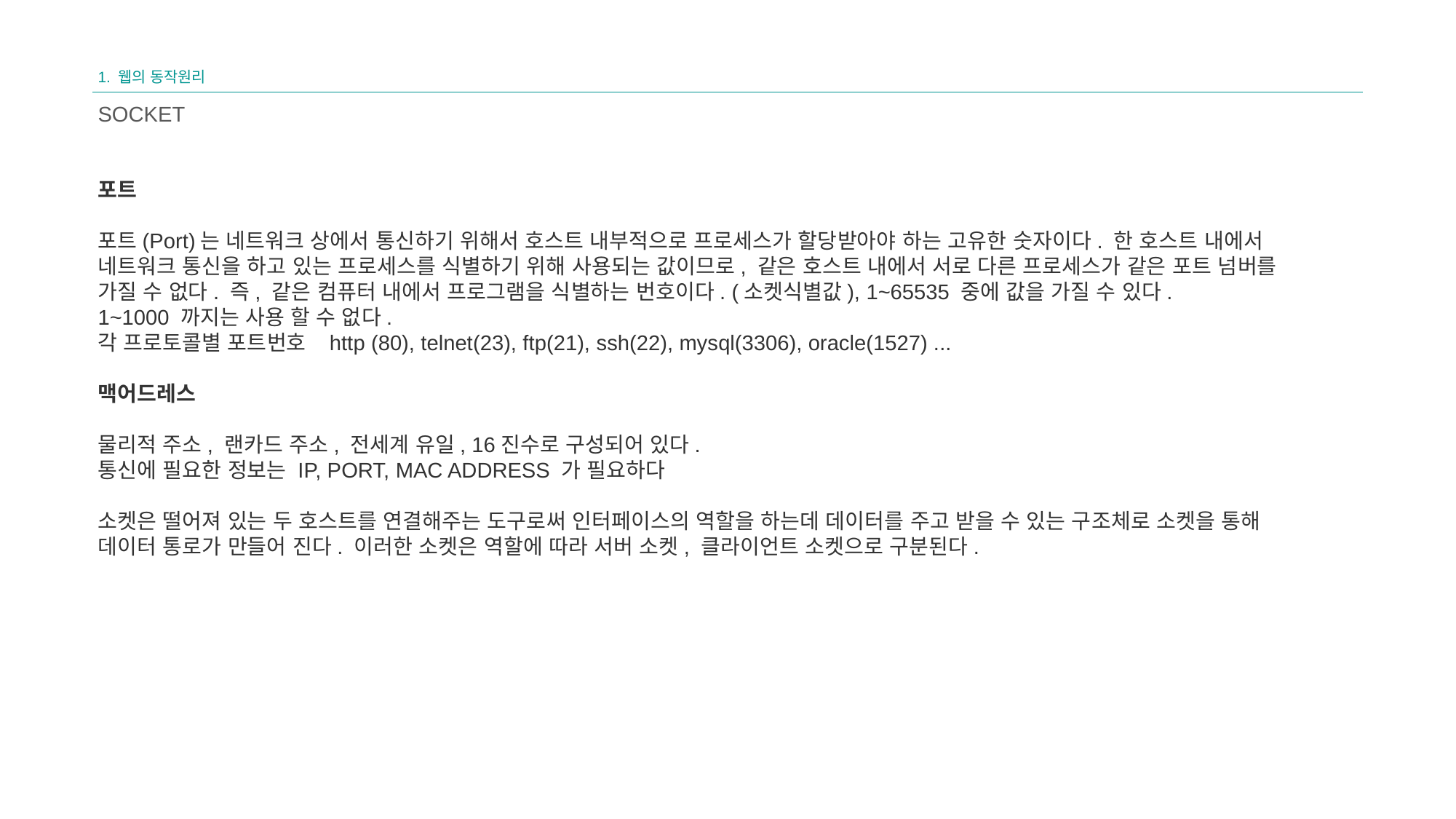

1. 웹의 동작원리
SOCKET
포트

포트(Port)는 네트워크 상에서 통신하기 위해서 호스트 내부적으로 프로세스가 할당받아야 하는 고유한 숫자이다. 한 호스트 내에서 네트워크 통신을 하고 있는 프로세스를 식별하기 위해 사용되는 값이므로, 같은 호스트 내에서 서로 다른 프로세스가 같은 포트 넘버를 가질 수 없다. 즉, 같은 컴퓨터 내에서 프로그램을 식별하는 번호이다. (소켓식별값), 1~65535 중에 값을 가질 수 있다.
1~1000 까지는 사용 할 수 없다.
각 프로토콜별 포트번호   http (80), telnet(23), ftp(21), ssh(22), mysql(3306), oracle(1527) ...
맥어드레스

물리적 주소, 랜카드 주소, 전세계 유일, 16진수로 구성되어 있다.
통신에 필요한 정보는 IP, PORT, MAC ADDRESS 가 필요하다

소켓은 떨어져 있는 두 호스트를 연결해주는 도구로써 인터페이스의 역할을 하는데 데이터를 주고 받을 수 있는 구조체로 소켓을 통해 데이터 통로가 만들어 진다. 이러한 소켓은 역할에 따라 서버 소켓, 클라이언트 소켓으로 구분된다.